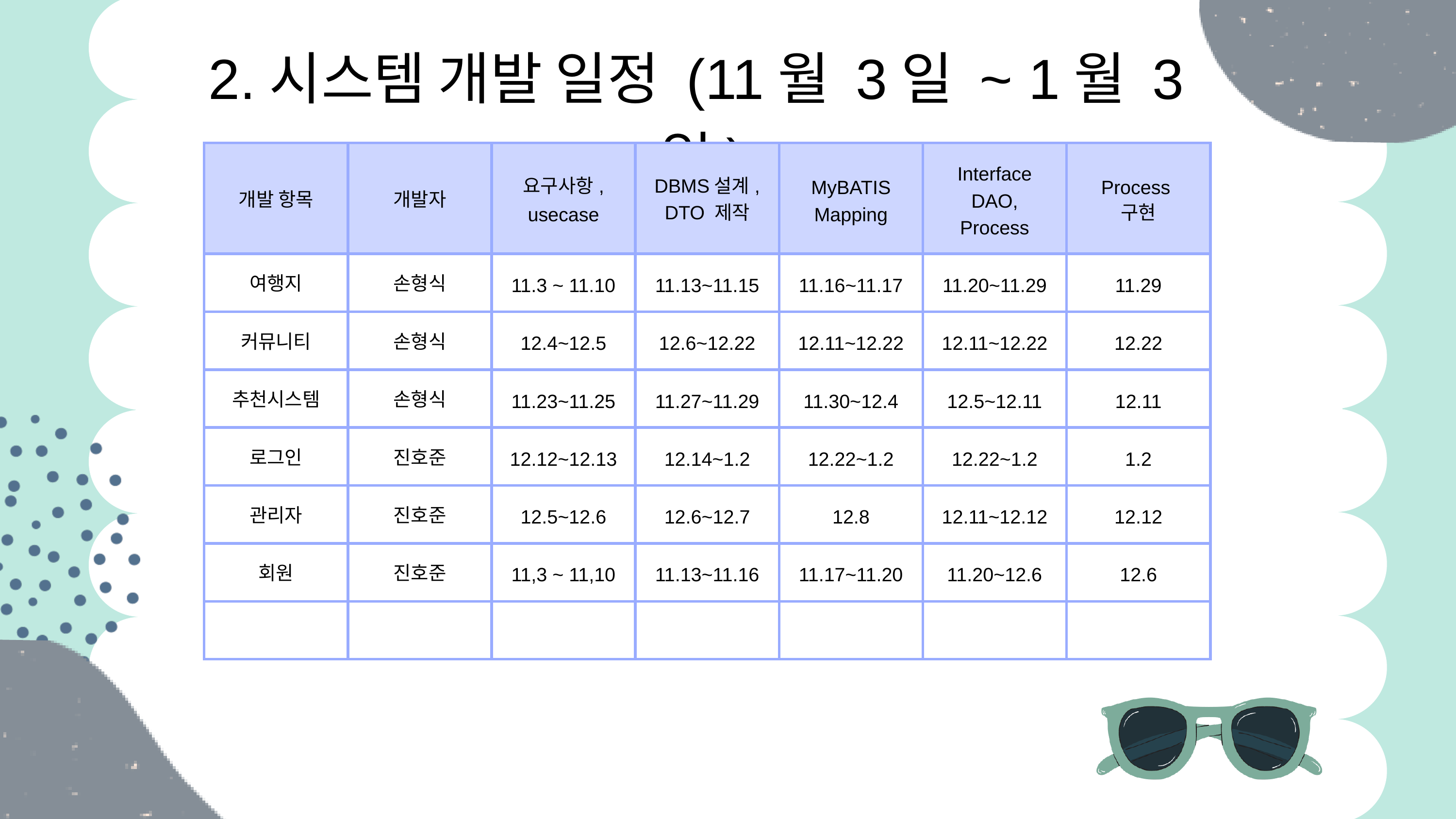

2.시스템 개발 일정 (11월 3일 ~ 1월 3일)
| 개발 항목 | 개발자 | 요구사항, usecase | DBMS설계, DTO 제작 | MyBATIS Mapping | Interface DAO, Process | Process 구현 |
| --- | --- | --- | --- | --- | --- | --- |
| 여행지 | 손형식 | 11.3 ~ 11.10 | 11.13~11.15 | 11.16~11.17 | 11.20~11.29 | 11.29 |
| 커뮤니티 | 손형식 | 12.4~12.5 | 12.6~12.22 | 12.11~12.22 | 12.11~12.22 | 12.22 |
| 추천시스템 | 손형식 | 11.23~11.25 | 11.27~11.29 | 11.30~12.4 | 12.5~12.11 | 12.11 |
| 로그인 | 진호준 | 12.12~12.13 | 12.14~1.2 | 12.22~1.2 | 12.22~1.2 | 1.2 |
| 관리자 | 진호준 | 12.5~12.6 | 12.6~12.7 | 12.8 | 12.11~12.12 | 12.12 |
| 회원 | 진호준 | 11,3 ~ 11,10 | 11.13~11.16 | 11.17~11.20 | 11.20~12.6 | 12.6 |
|  |  |  |  |  |  |  |